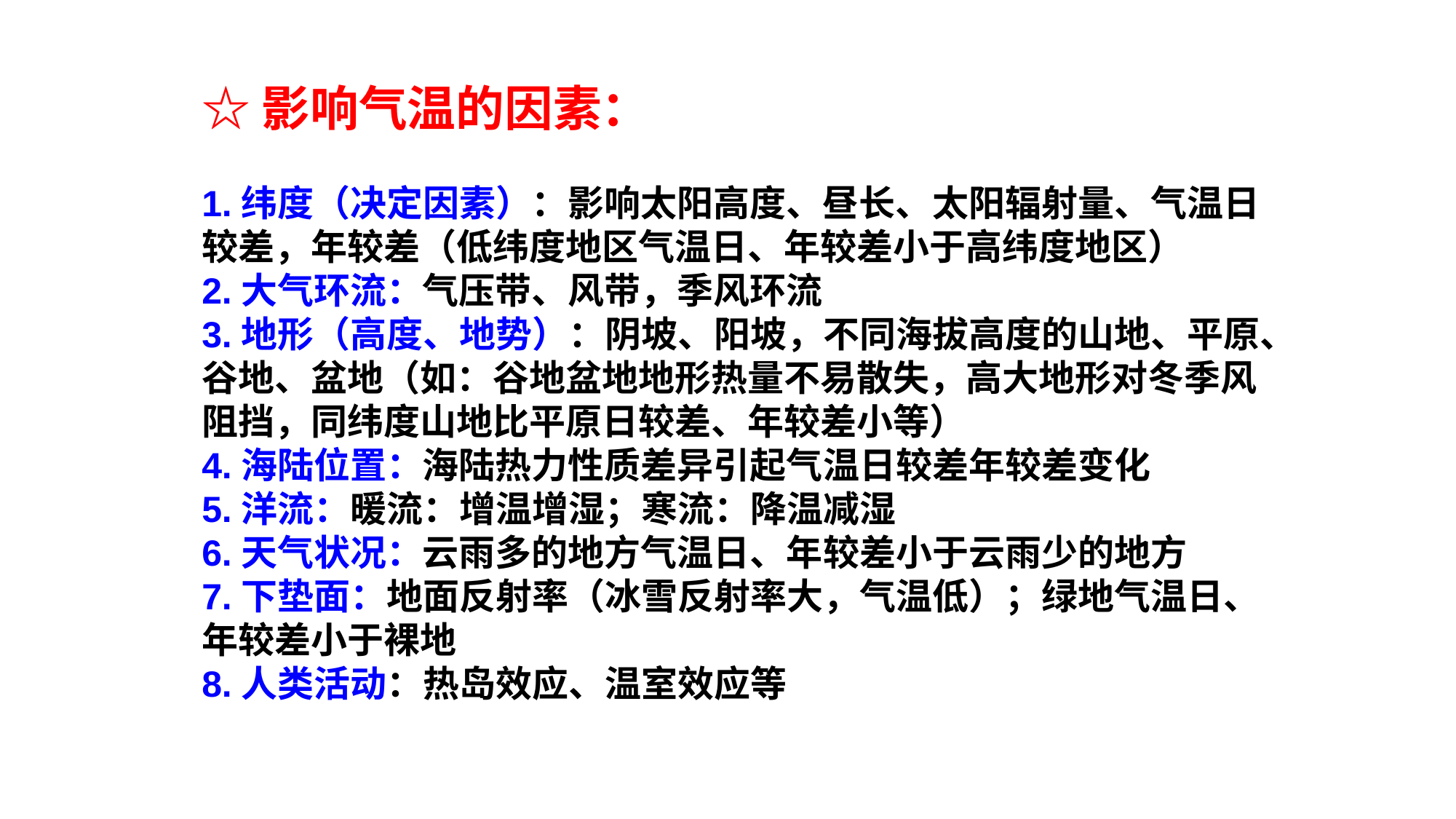

☆影响气温的因素：

1.纬度（决定因素）：影响太阳高度、昼长、太阳辐射量、气温日较差，年较差（低纬度地区气温日、年较差小于高纬度地区）
2.大气环流：气压带、风带，季风环流
3.地形（高度、地势）：阴坡、阳坡，不同海拔高度的山地、平原、谷地、盆地（如：谷地盆地地形热量不易散失，高大地形对冬季风阻挡，同纬度山地比平原日较差、年较差小等）
4.海陆位置：海陆热力性质差异引起气温日较差年较差变化
5.洋流：暖流：增温增湿；寒流：降温减湿
6.天气状况：云雨多的地方气温日、年较差小于云雨少的地方
7.下垫面：地面反射率（冰雪反射率大，气温低）；绿地气温日、年较差小于裸地
8.人类活动：热岛效应、温室效应等